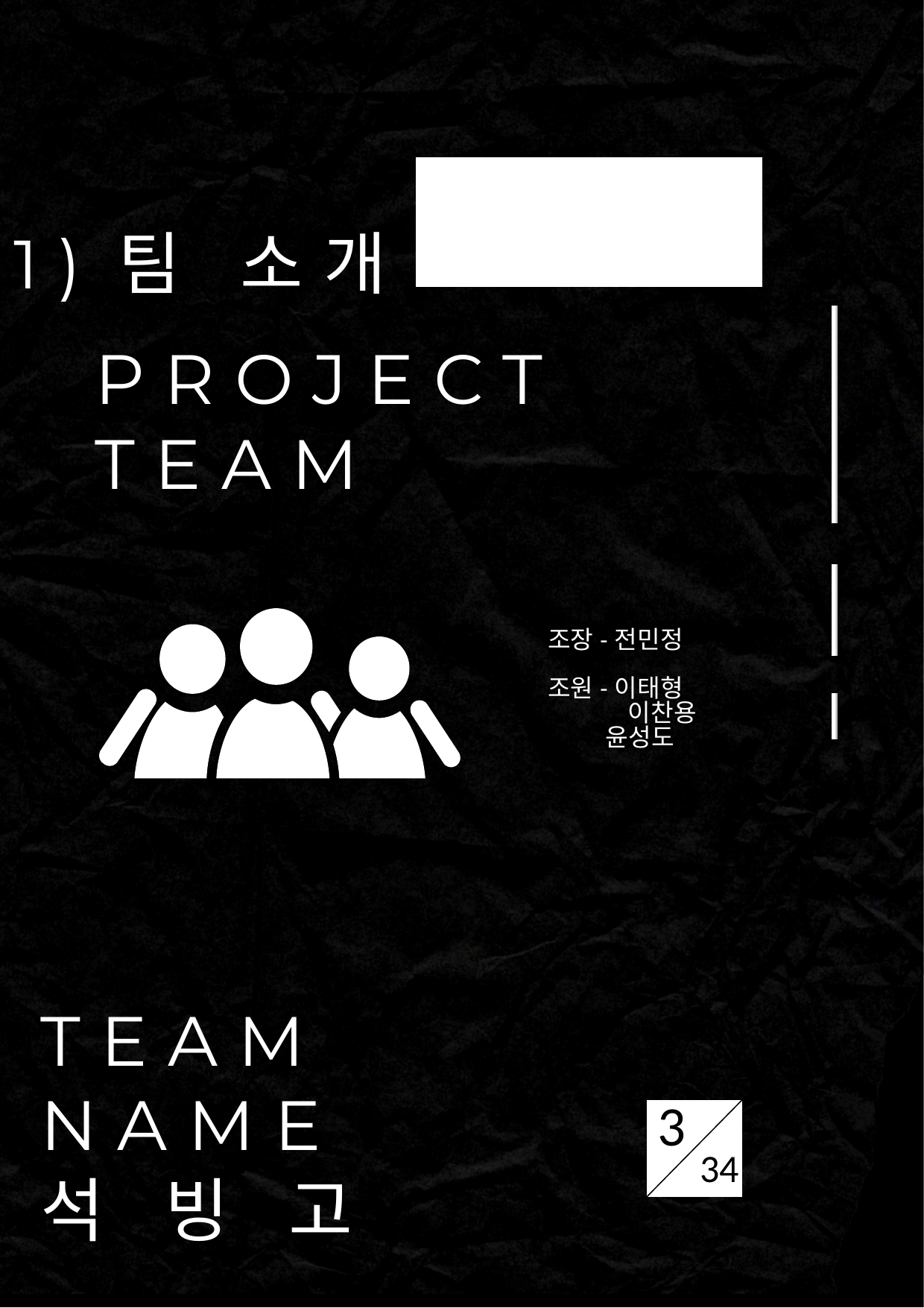

1)팀 소개

PROJECT TEAM

조장-전민정

조원-이태형
          이찬용
       윤성도

3
TEAM
NAME
석 빙 고
3

34